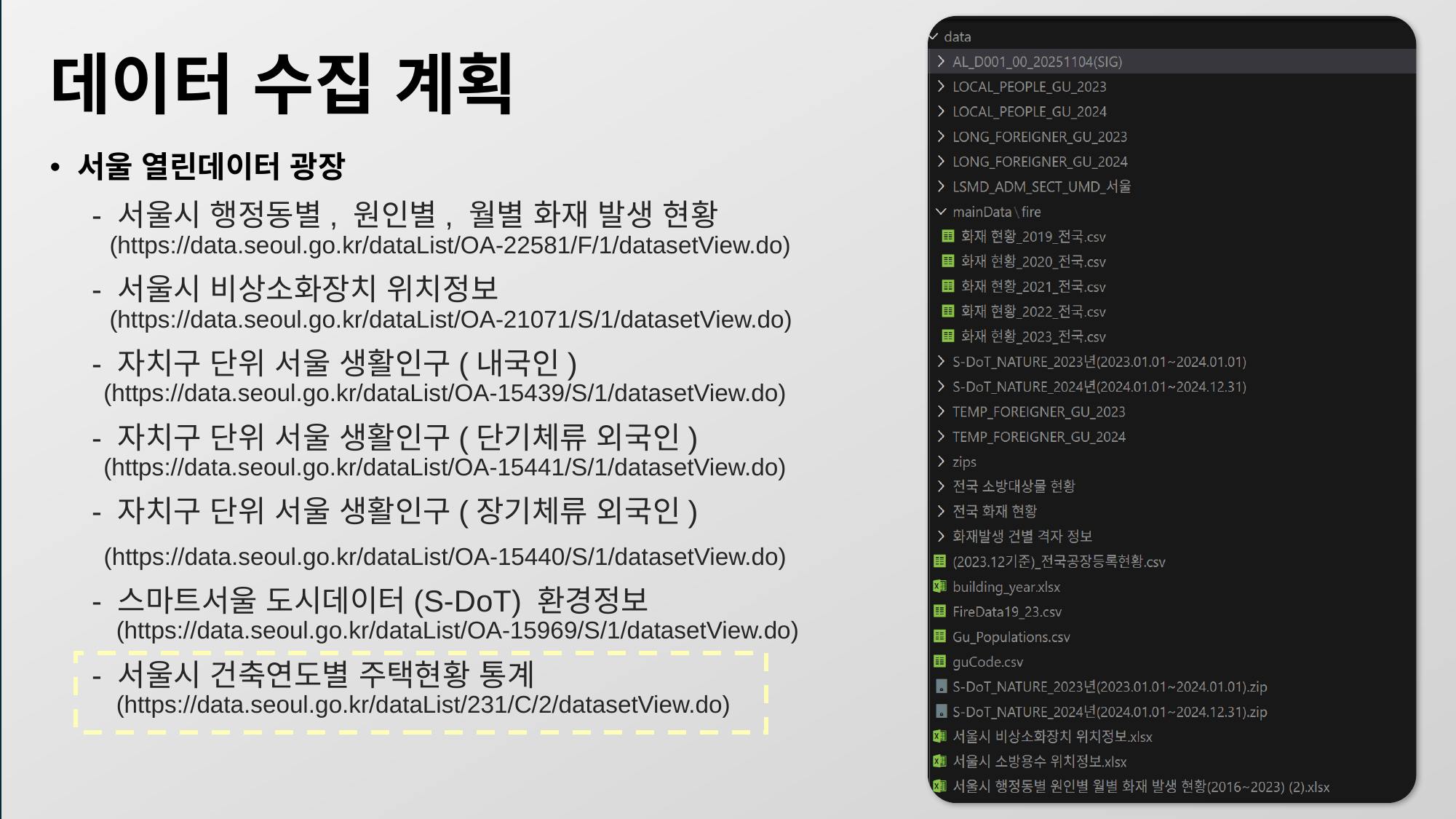

# 데이터 수집 계획
서울 열린데이터 광장
     - 서울시 행정동별, 원인별, 월별 화재 발생 현황
        (https://data.seoul.go.kr/dataList/OA-22581/F/1/datasetView.do)
     - 서울시 비상소화장치 위치정보
        (https://data.seoul.go.kr/dataList/OA-21071/S/1/datasetView.do)
     - 자치구 단위 서울 생활인구(내국인)
        (https://data.seoul.go.kr/dataList/OA-15439/S/1/datasetView.do)
     - 자치구 단위 서울 생활인구(단기체류 외국인)
        (https://data.seoul.go.kr/dataList/OA-15441/S/1/datasetView.do)
     - 자치구 단위 서울 생활인구(장기체류 외국인)
        (https://data.seoul.go.kr/dataList/OA-15440/S/1/datasetView.do)
     - 스마트서울 도시데이터(S-DoT) 환경정보
         (https://data.seoul.go.kr/dataList/OA-15969/S/1/datasetView.do)
     - 서울시 건축연도별 주택현황 통계
         (https://data.seoul.go.kr/dataList/231/C/2/datasetView.do)